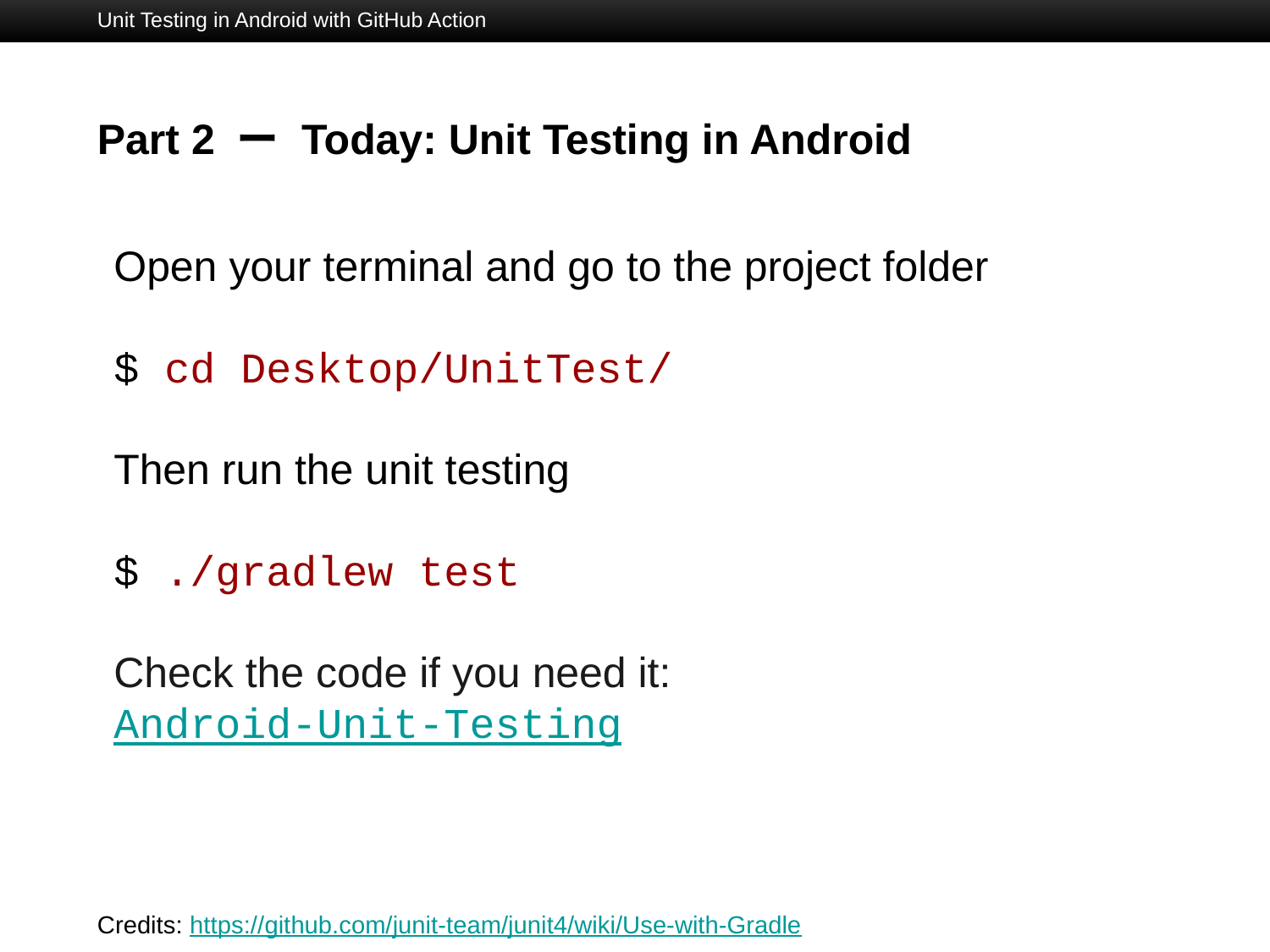

Unit Testing in Android with GitHub Action

# Part 2 ー Today: Unit Testing in Android
Open your terminal and go to the project folder

$ cd Desktop/UnitTest/

Then run the unit testing

$ ./gradlew test

Check the code if you need it: Android-Unit-Testing

Credits: https://github.com/junit-team/junit4/wiki/Use-with-Gradle